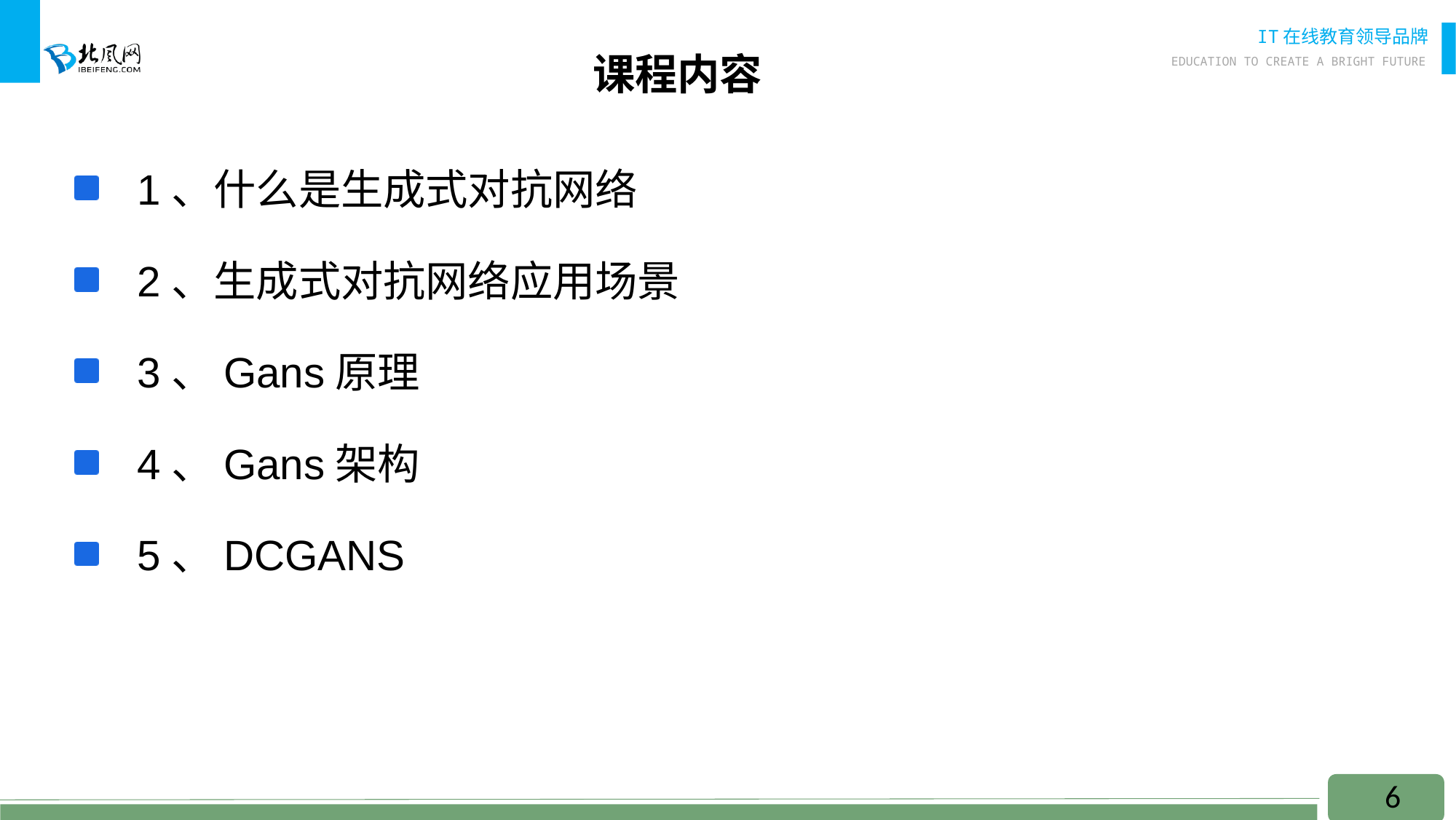

# 课程内容
   1、什么是生成式对抗网络
   2、生成式对抗网络应用场景
   3、Gans原理
   4、Gans架构
   5、DCGANS